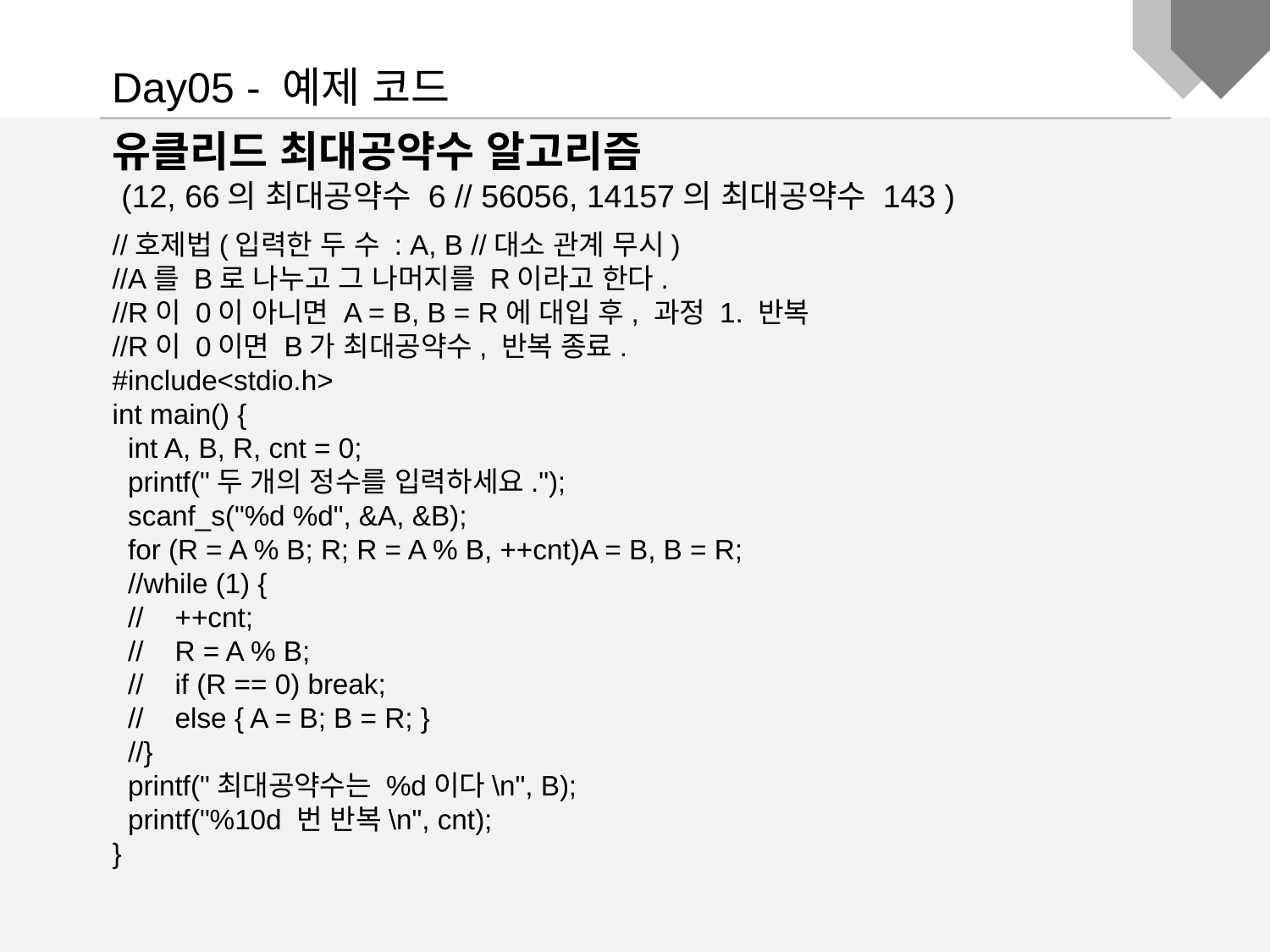

Day05 - 예제 코드
유클리드 최대공약수 알고리즘
 (12, 66의 최대공약수 6 // 56056, 14157의 최대공약수 143 )
//호제법(입력한 두 수 : A, B //대소 관계 무시)
//A를 B로 나누고 그 나머지를 R이라고 한다.
//R이 0이 아니면 A = B, B = R에 대입 후, 과정 1. 반복
//R이 0이면 B가 최대공약수, 반복 종료.
#include<stdio.h>
int main() {
  int A, B, R, cnt = 0;
  printf("두 개의 정수를 입력하세요.");
  scanf_s("%d %d", &A, &B);
  for (R = A % B; R; R = A % B, ++cnt)A = B, B = R;
  //while (1) {
  //    ++cnt;
  //    R = A % B;
  //    if (R == 0) break;
  //    else { A = B; B = R; }
  //}
  printf("최대공약수는 %d이다\n", B);
  printf("%10d 번 반복\n", cnt);
}